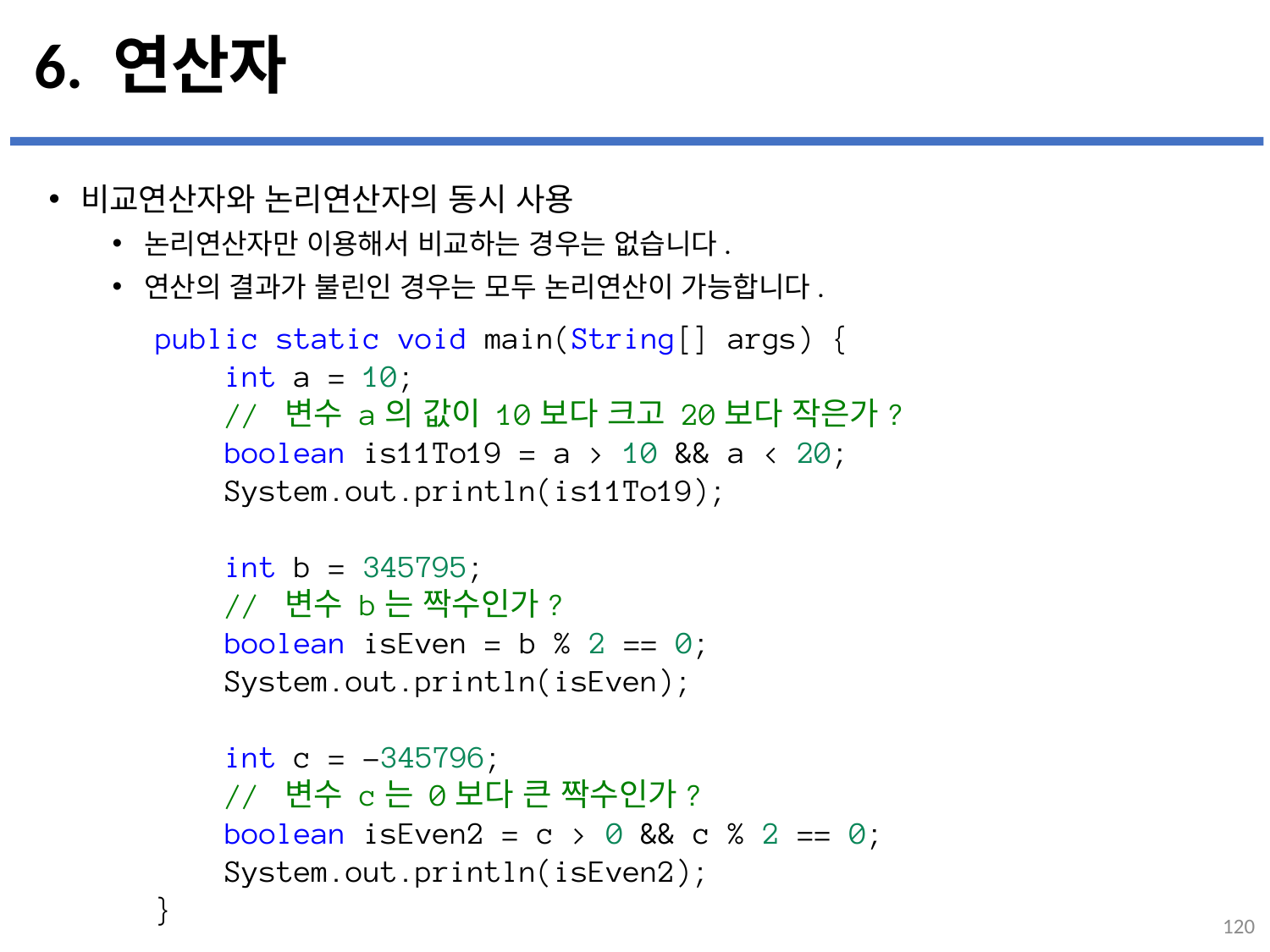

# 6. 연산자
비교연산자와 논리연산자의 동시 사용
논리연산자만 이용해서 비교하는 경우는 없습니다.
연산의 결과가 불린인 경우는 모두 논리연산이 가능합니다.
...

설명
public static void main(String[] args) {
    int a = 10;
    // 변수 a의 값이 10보다 크고 20보다 작은가?
    boolean is11To19 = a > 10 && a < 20;
    System.out.println(is11To19);
    int b = 345795;
    // 변수 b는 짝수인가?
    boolean isEven = b % 2 == 0;
    System.out.println(isEven);
    int c = -345796;
    // 변수 c는 0보다 큰 짝수인가?
    boolean isEven2 = c > 0 && c % 2 == 0;
    System.out.println(isEven2);
}
120